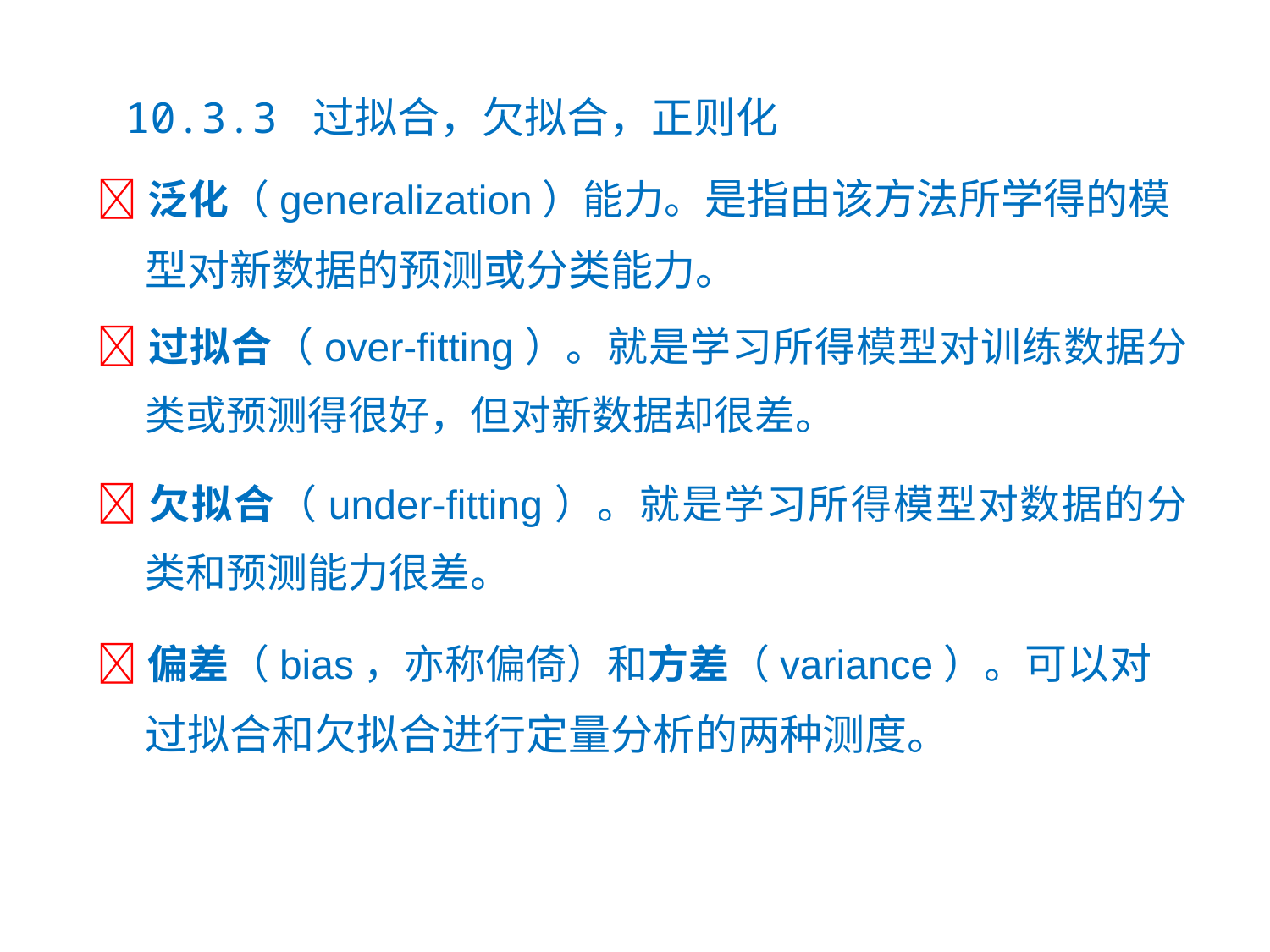

10.3.3 过拟合，欠拟合，正则化
♦泛化（generalization）能力。是指由该方法所学得的模型对新数据的预测或分类能力。
♦过拟合（over-fitting）。就是学习所得模型对训练数据分类或预测得很好，但对新数据却很差。
♦欠拟合（under-fitting）。就是学习所得模型对数据的分类和预测能力很差。
♦偏差（bias，亦称偏倚）和方差（variance）。可以对过拟合和欠拟合进行定量分析的两种测度。